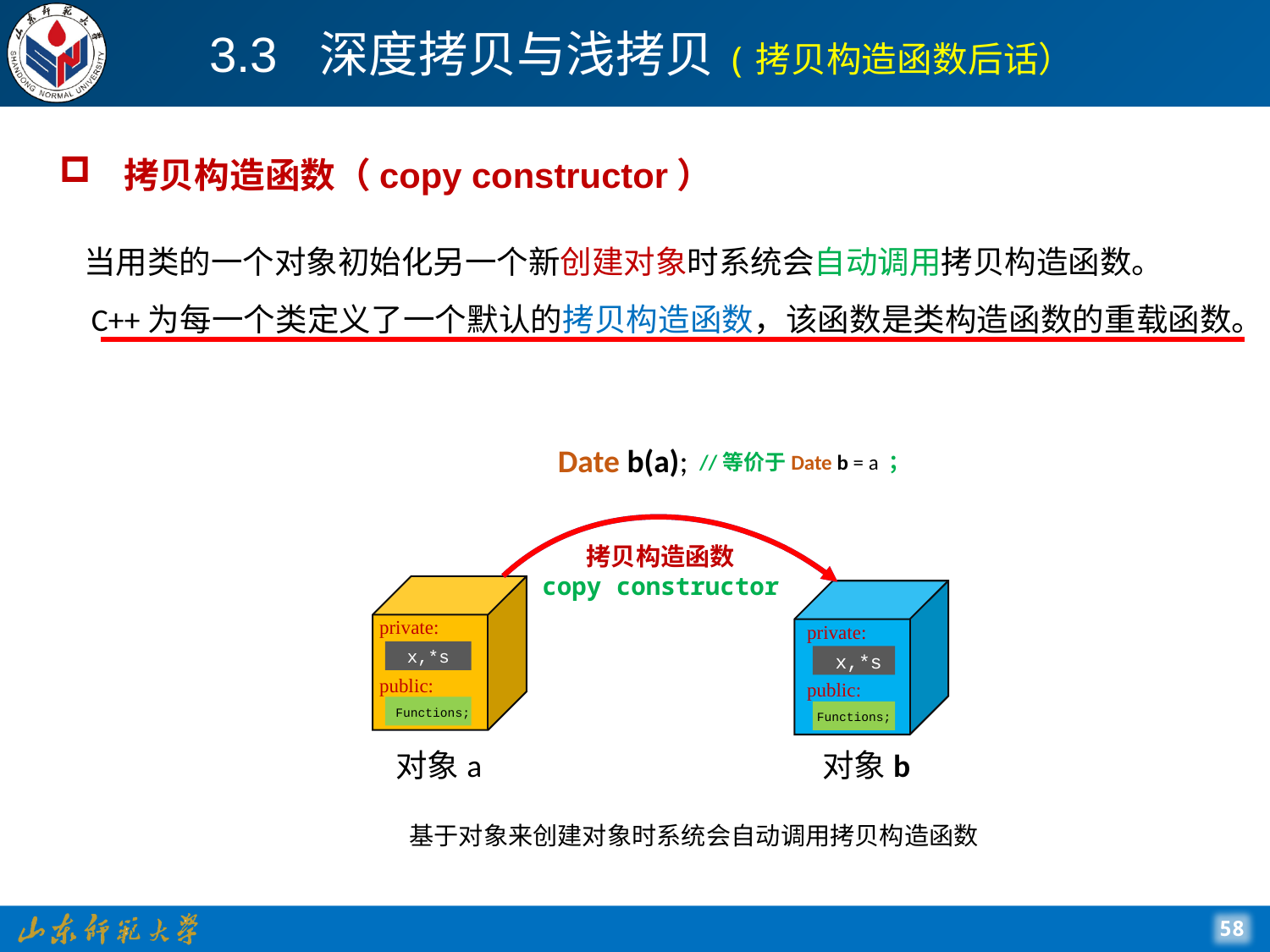

# 3.3 深度拷贝与浅拷贝(拷贝构造函数后话）
 拷贝构造函数（copy constructor）
当用类的一个对象初始化另一个新创建对象时系统会自动调用拷贝构造函数。
 C++为每一个类定义了一个默认的拷贝构造函数，该函数是类构造函数的重载函数。
Date b(a);
//等价于Date b = a ；

拷贝构造函数
copy constructor

private:
x,*s
public:

private:

public:

x,*s
Functions;
Functions;
对象a
对象b
基于对象来创建对象时系统会自动调用拷贝构造函数